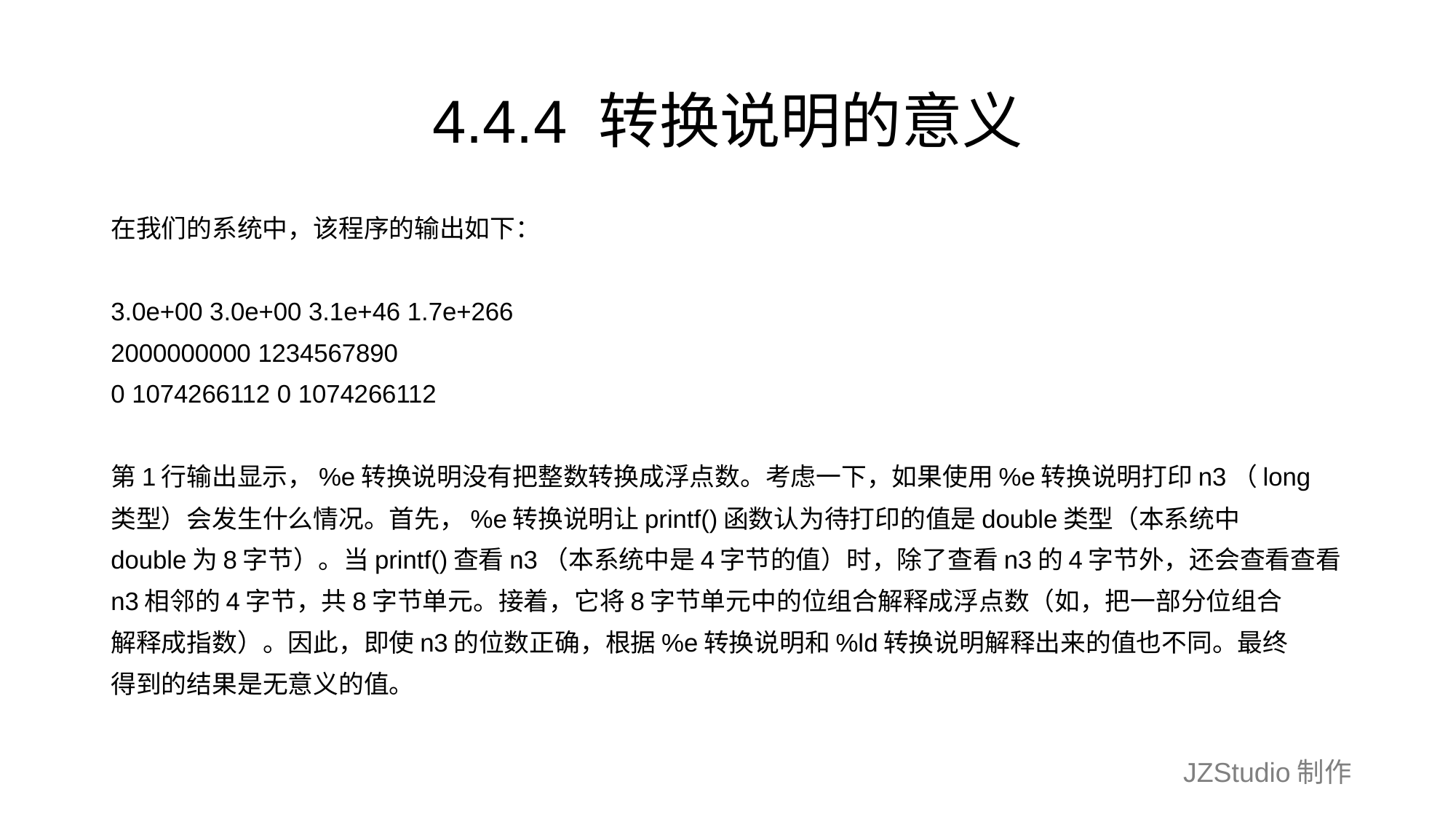

# 4.4.4 转换说明的意义
在我们的系统中，该程序的输出如下：

3.0e+00 3.0e+00 3.1e+46 1.7e+266
2000000000 1234567890
0 1074266112 0 1074266112

第1行输出显示，%e转换说明没有把整数转换成浮点数。考虑一下，如果使用%e转换说明打印n3（long
类型）会发生什么情况。首先，%e转换说明让printf()函数认为待打印的值是double类型（本系统中
double为8字节）。当printf()查看n3（本系统中是4字节的值）时，除了查看n3的4字节外，还会查看查看
n3相邻的4字节，共8字节单元。接着，它将8字节单元中的位组合解释成浮点数（如，把一部分位组合
解释成指数）。因此，即使n3的位数正确，根据%e转换说明和%ld转换说明解释出来的值也不同。最终
得到的结果是无意义的值。